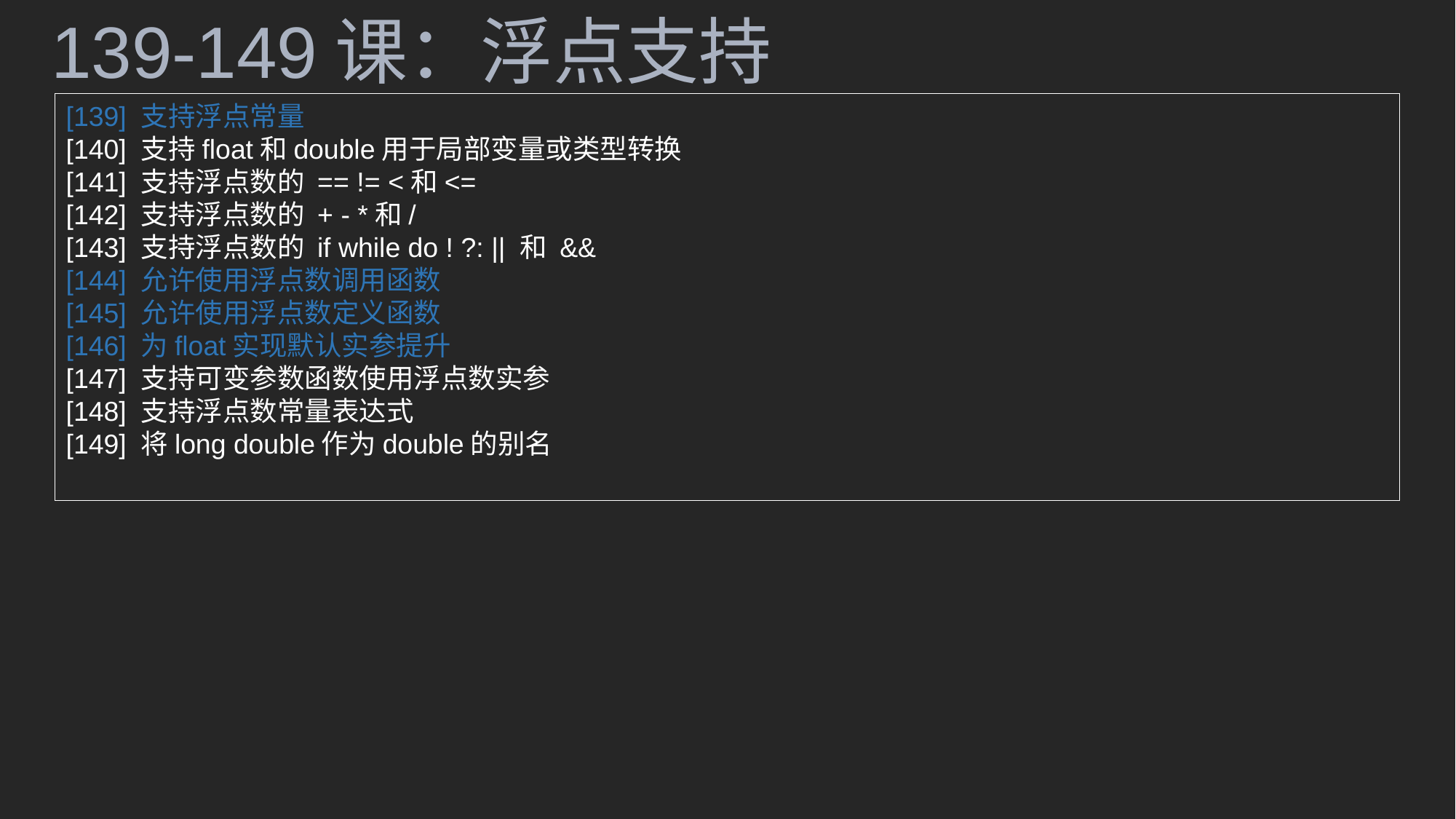

139-149课：浮点支持
[139] 支持浮点常量
[140] 支持float和double用于局部变量或类型转换
[141] 支持浮点数的 == != <和<=
[142] 支持浮点数的 + - *和/
[143] 支持浮点数的 if while do ! ?: || 和 &&
[144] 允许使用浮点数调用函数
[145] 允许使用浮点数定义函数
[146] 为float实现默认实参提升
[147] 支持可变参数函数使用浮点数实参
[148] 支持浮点数常量表达式
[149] 将long double作为double的别名